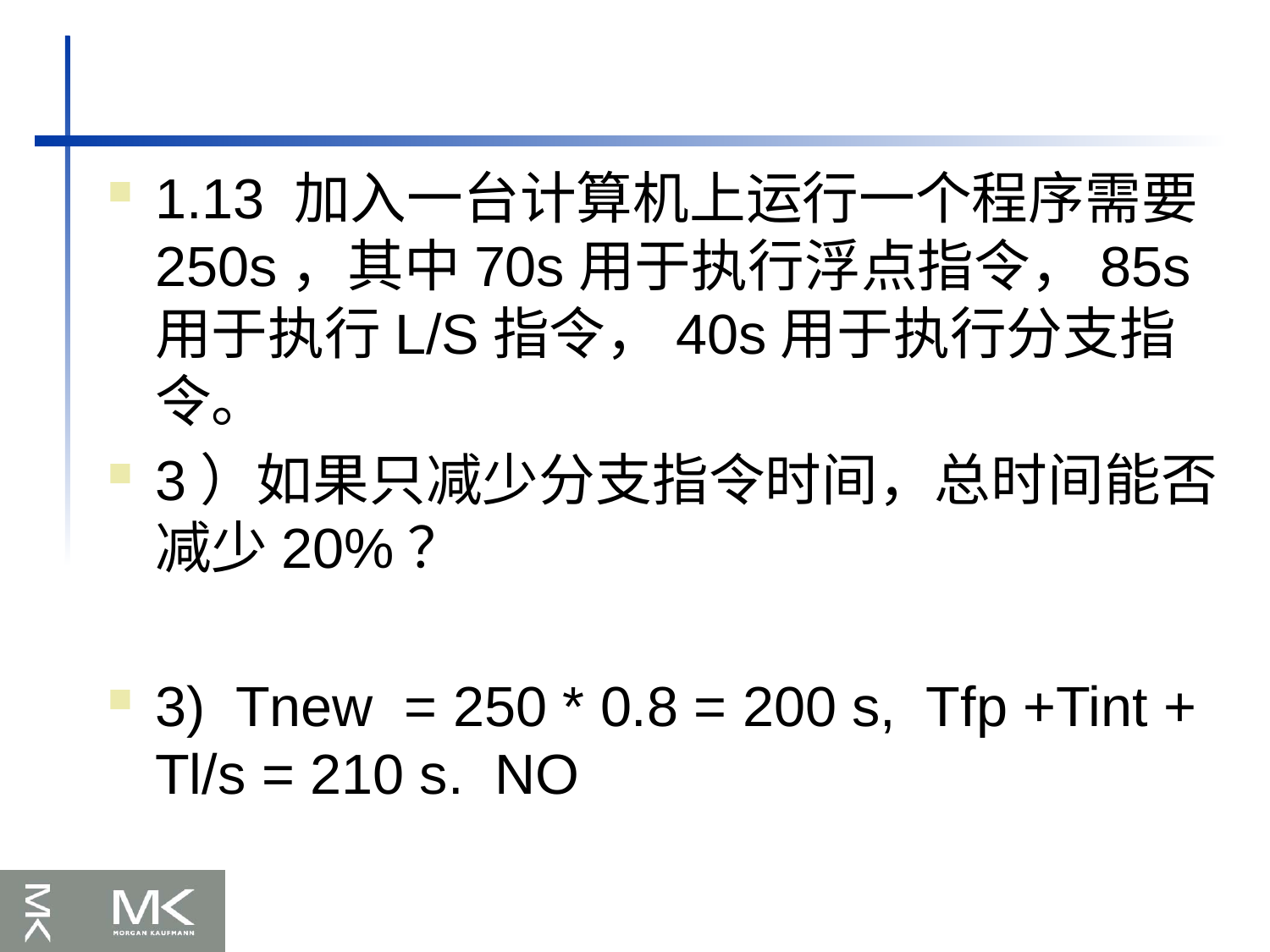

#
1.13 加入一台计算机上运行一个程序需要250s，其中70s用于执行浮点指令，85s用于执行L/S指令，40s用于执行分支指令。
3）如果只减少分支指令时间，总时间能否减少20%？

3)  Tnew  = 250 * 0.8 = 200 s,  Tfp +Tint + Tl/s = 210 s.  NO